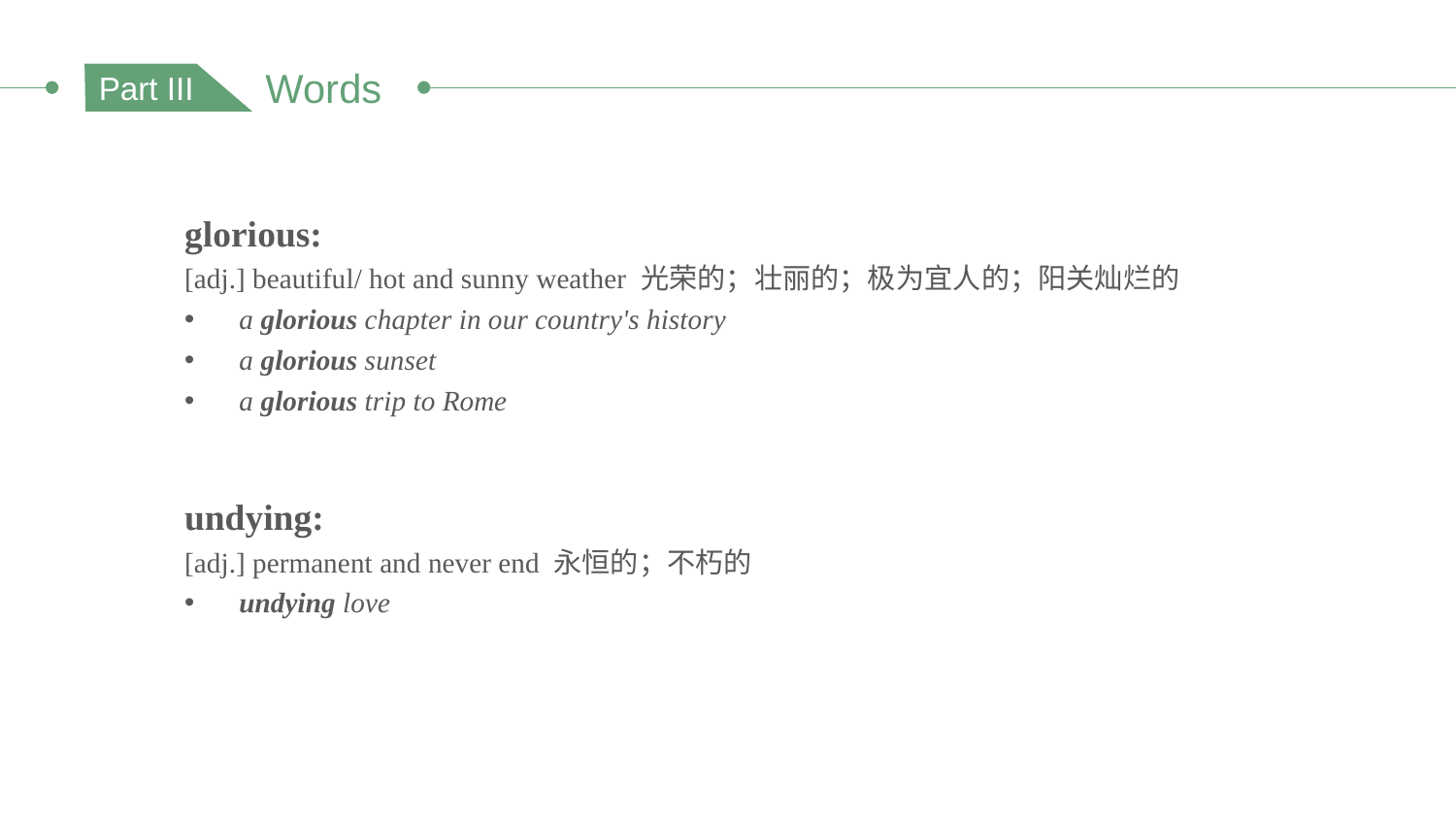

Words

Part III

glorious:
[adj.] beautiful/ hot and sunny weather 光荣的；壮丽的；极为宜人的；阳关灿烂的
a glorious chapter in our country's history
a glorious sunset
a glorious trip to Rome
undying:
[adj.] permanent and never end 永恒的；不朽的
undying love